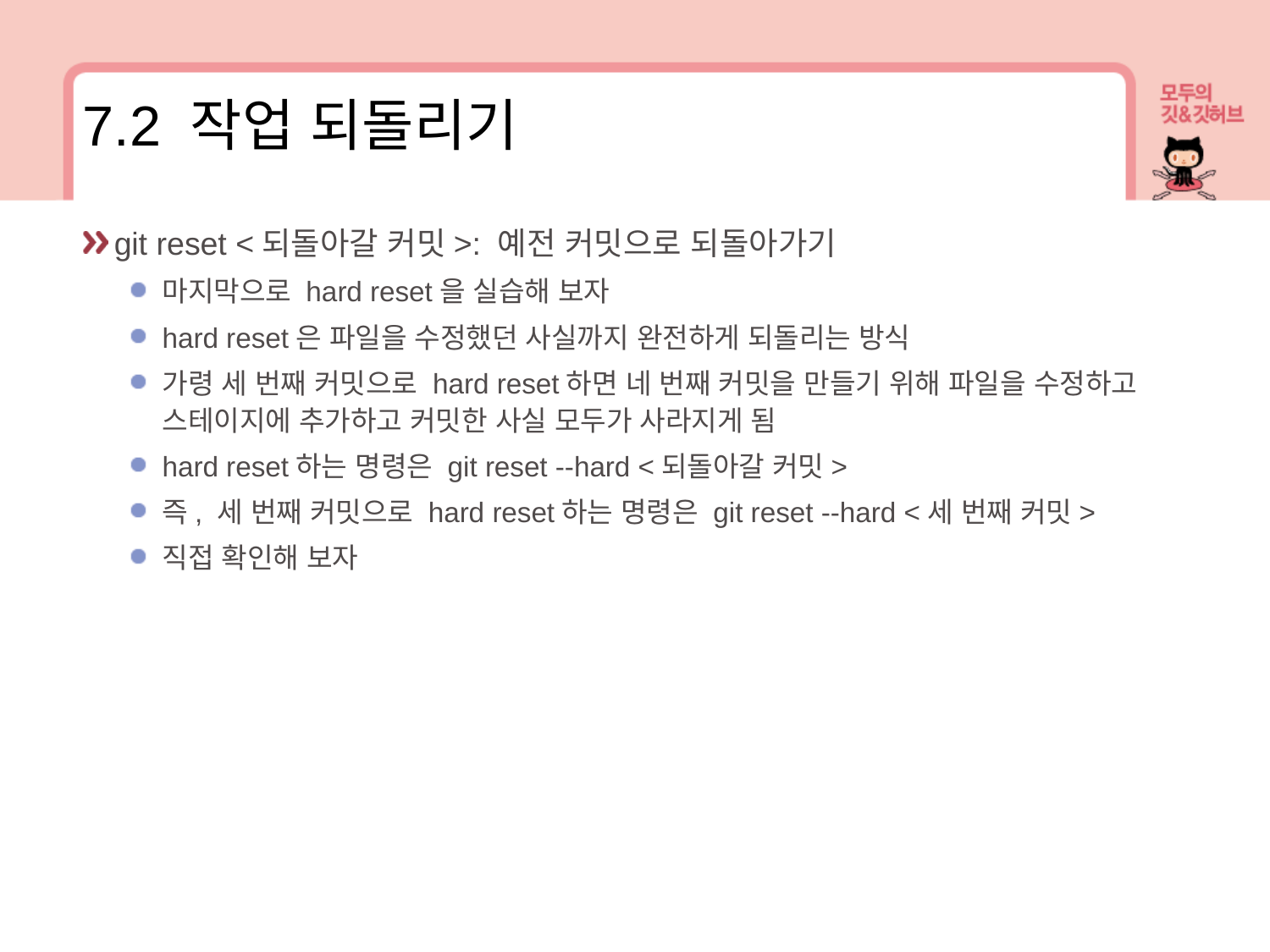

7.2 작업 되돌리기
git reset <되돌아갈 커밋>: 예전 커밋으로 되돌아가기
마지막으로 hard reset을 실습해 보자
hard reset은 파일을 수정했던 사실까지 완전하게 되돌리는 방식
가령 세 번째 커밋으로 hard reset하면 네 번째 커밋을 만들기 위해 파일을 수정하고 스테이지에 추가하고 커밋한 사실 모두가 사라지게 됨
hard reset하는 명령은 git reset --hard <되돌아갈 커밋>
즉, 세 번째 커밋으로 hard reset하는 명령은 git reset --hard <세 번째 커밋>
직접 확인해 보자